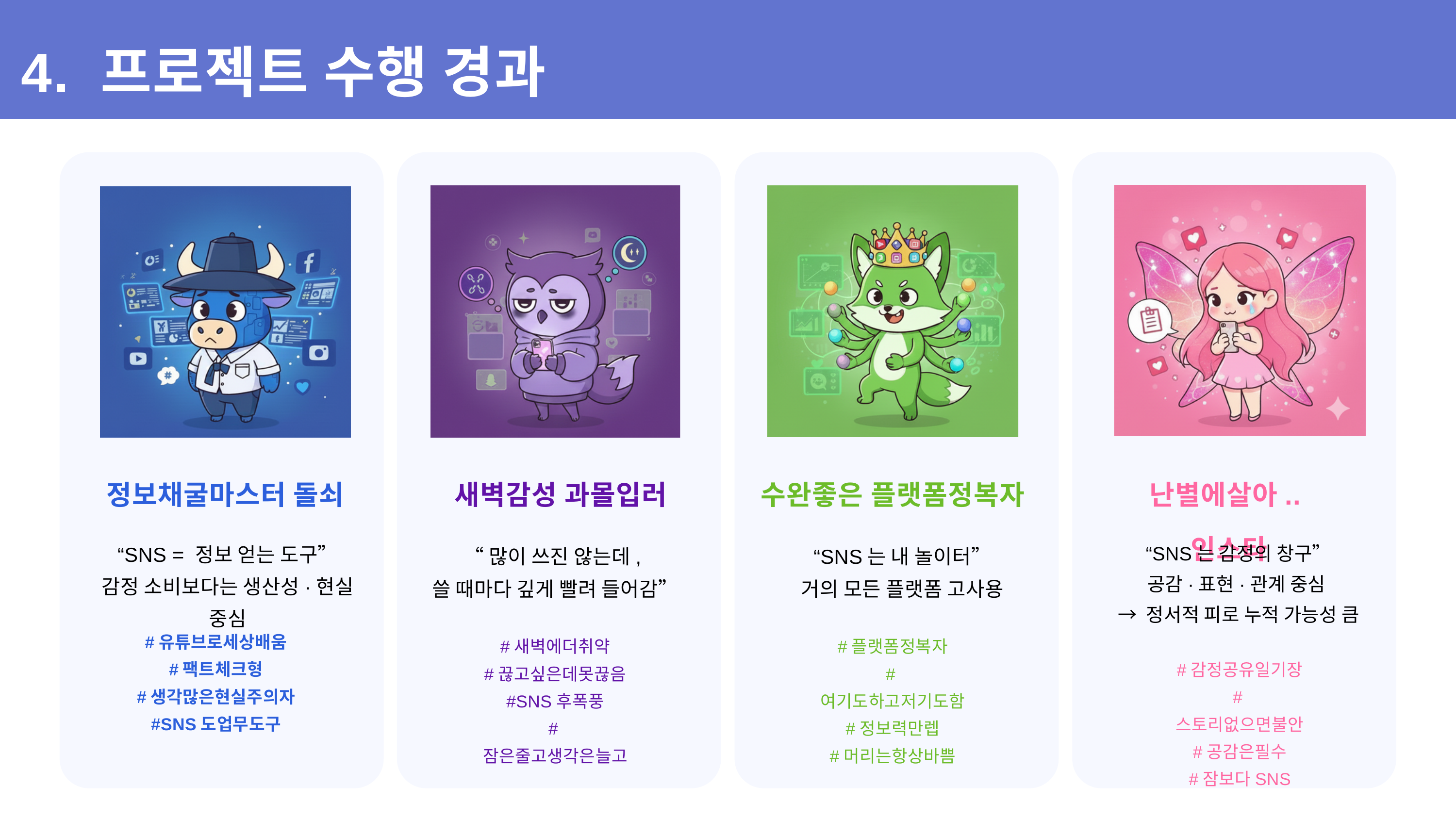

4. 프로젝트 수행 경과

정보채굴마스터 돌쇠
새벽감성 과몰입러
수완좋은 플랫폼정복자
난별에살아..인스타
“SNS = 정보 얻는 도구”
감정 소비보다는 생산성·현실 중심
“SNS는 감정의 창구”
공감·표현·관계 중심
→ 정서적 피로 누적 가능성 큼
“많이 쓰진 않는데,
쓸 때마다 깊게 빨려 들어감”
“SNS는 내 놀이터”
거의 모든 플랫폼 고사용
#유튜브로세상배움
#팩트체크형
#생각많은현실주의자
#SNS도업무도구
#새벽에더취약
#끊고싶은데못끊음
#SNS후폭풍
#잠은줄고생각은늘고
#플랫폼정복자
#여기도하고저기도함
#정보력만렙
#머리는항상바쁨
#감정공유일기장
#스토리없으면불안
#공감은필수
#잠보다SNS